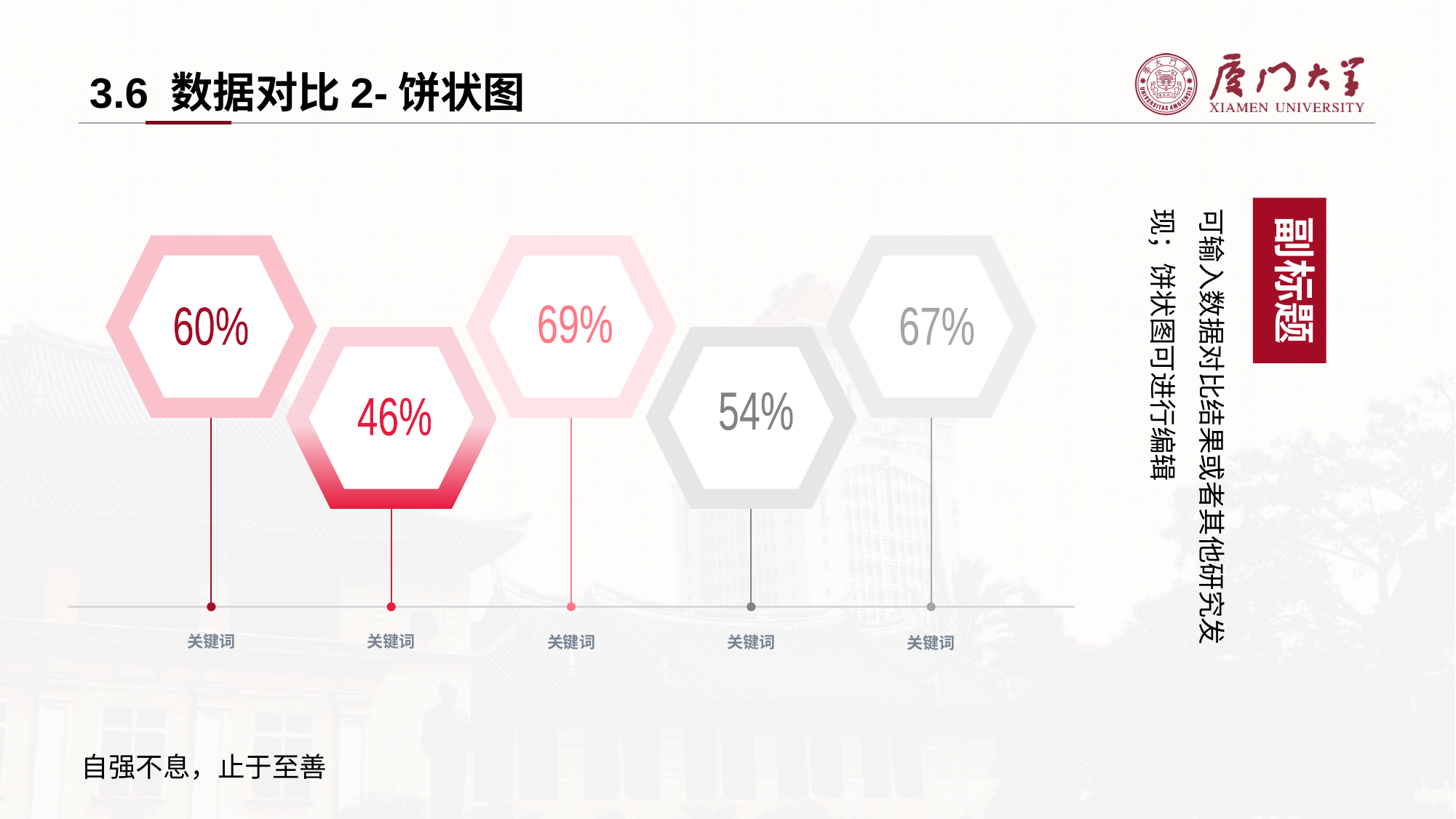

3.6 数据对比2-饼状图
可输入数据对比结果或者其他研究发现；饼状图可进行编辑
副标题

69%
60%
67%

54%
46%
关键词
关键词
关键词
关键词
关键词